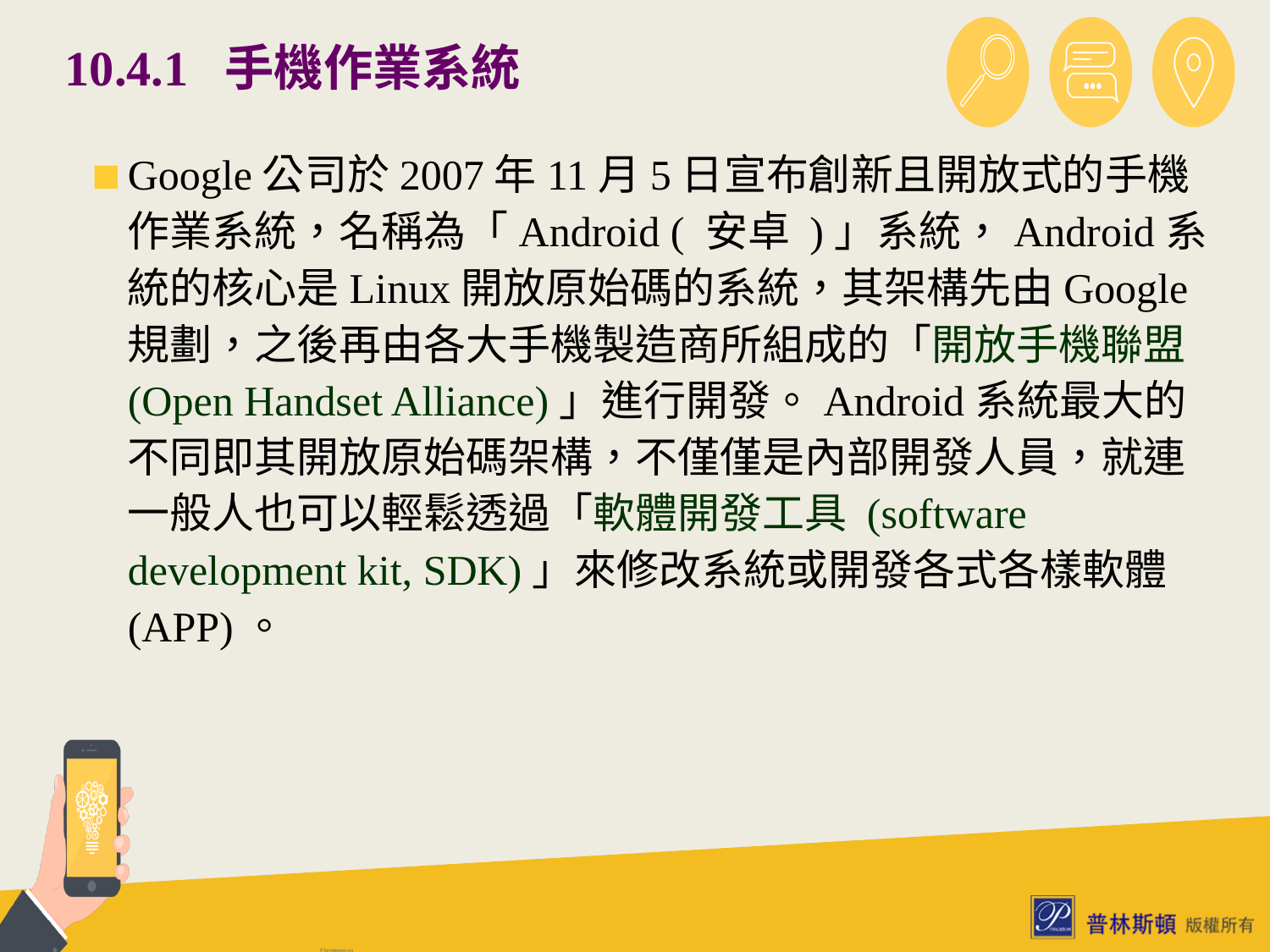

# 10.4.1  手機作業系統
Google公司於2007年11月5日宣布創新且開放式的手機作業系統，名稱為「Android ( 安卓 )」系統，Android系統的核心是Linux開放原始碼的系統，其架構先由Google規劃，之後再由各大手機製造商所組成的「開放手機聯盟 (Open Handset Alliance)」進行開發。Android系統最大的不同即其開放原始碼架構，不僅僅是內部開發人員，就連一般人也可以輕鬆透過「軟體開發工具 (software development kit, SDK)」來修改系統或開發各式各樣軟體 (APP)。